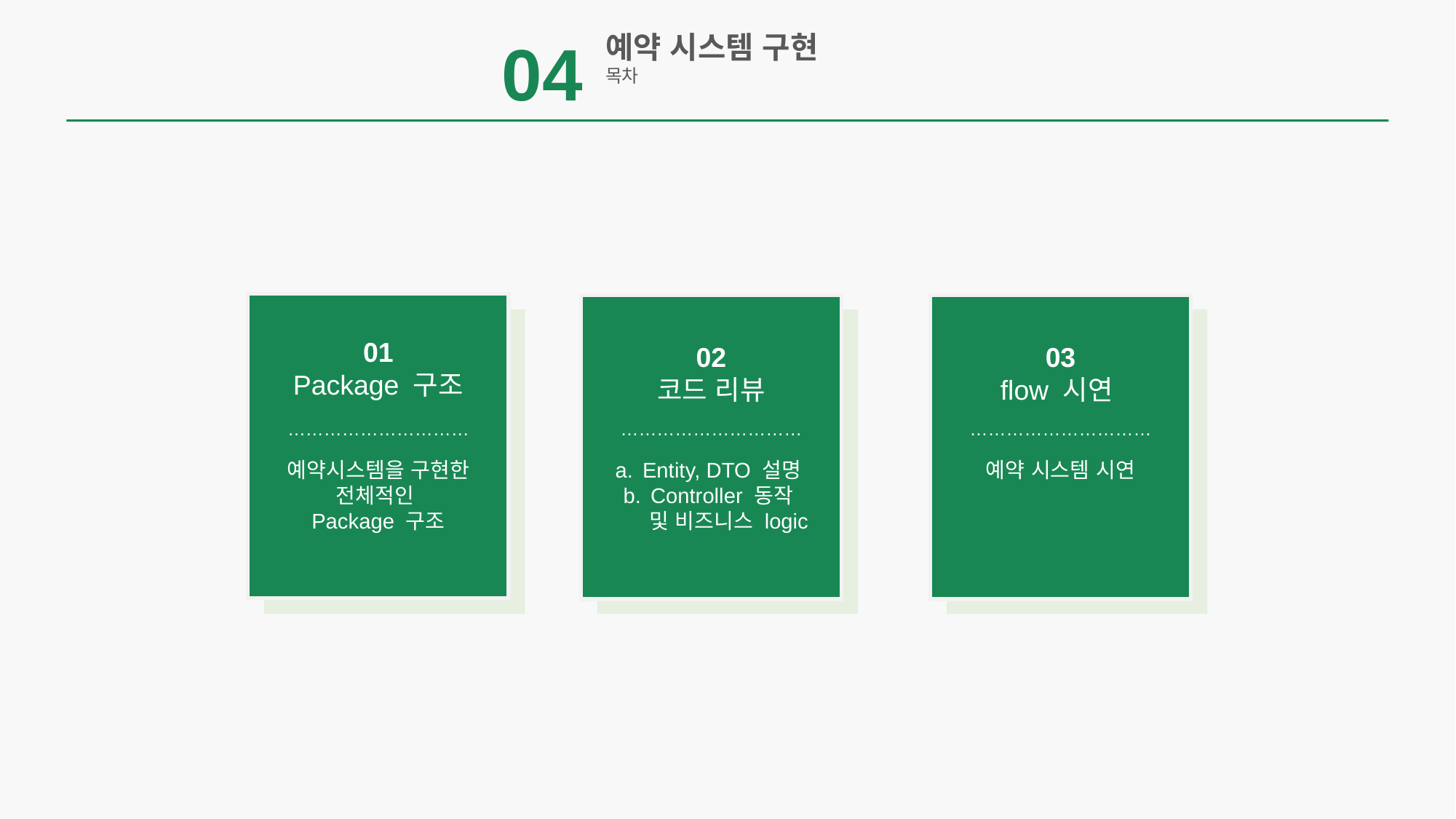

04
예약 시스템 구현
목차

01
Package 구조
03
flow 시연
02
코드 리뷰
…………………………

…………………………

…………………………

예약시스템을 구현한
전체적인
Package 구조
Entity, DTO 설명
Controller 동작
     및 비즈니스 logic
예약 시스템 시연